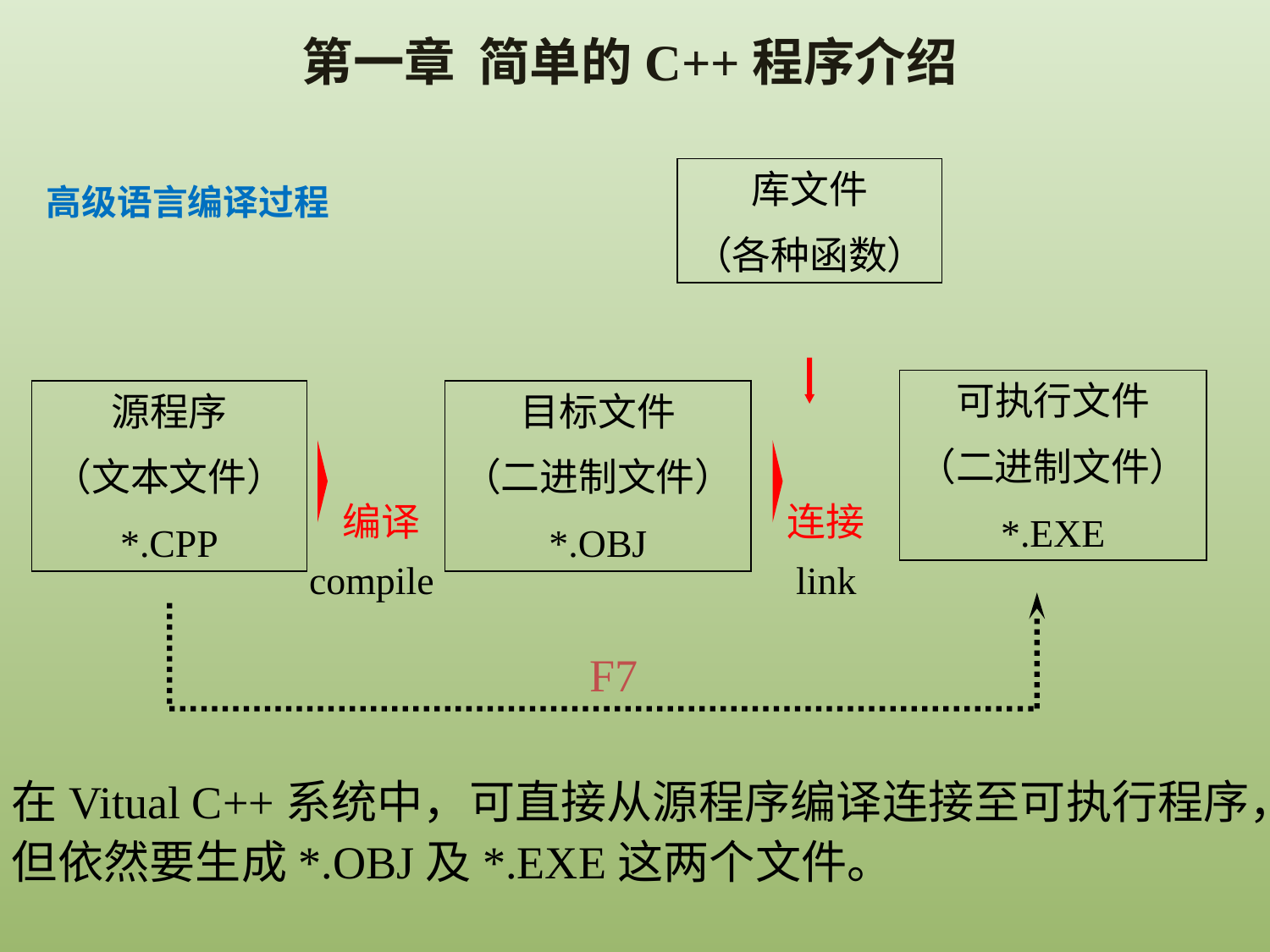

第一章  简单的C++程序介绍
库文件
（各种函数）
高级语言编译过程

可执行文件
（二进制文件）
*.EXE
源程序
（文本文件）
*.CPP
目标文件
（二进制文件）
*.OBJ

编译

连接
compile
link

F7

在Vitual C++系统中，可直接从源程序编译连接至可执行程序，但依然要生成*.OBJ及*.EXE这两个文件。
2